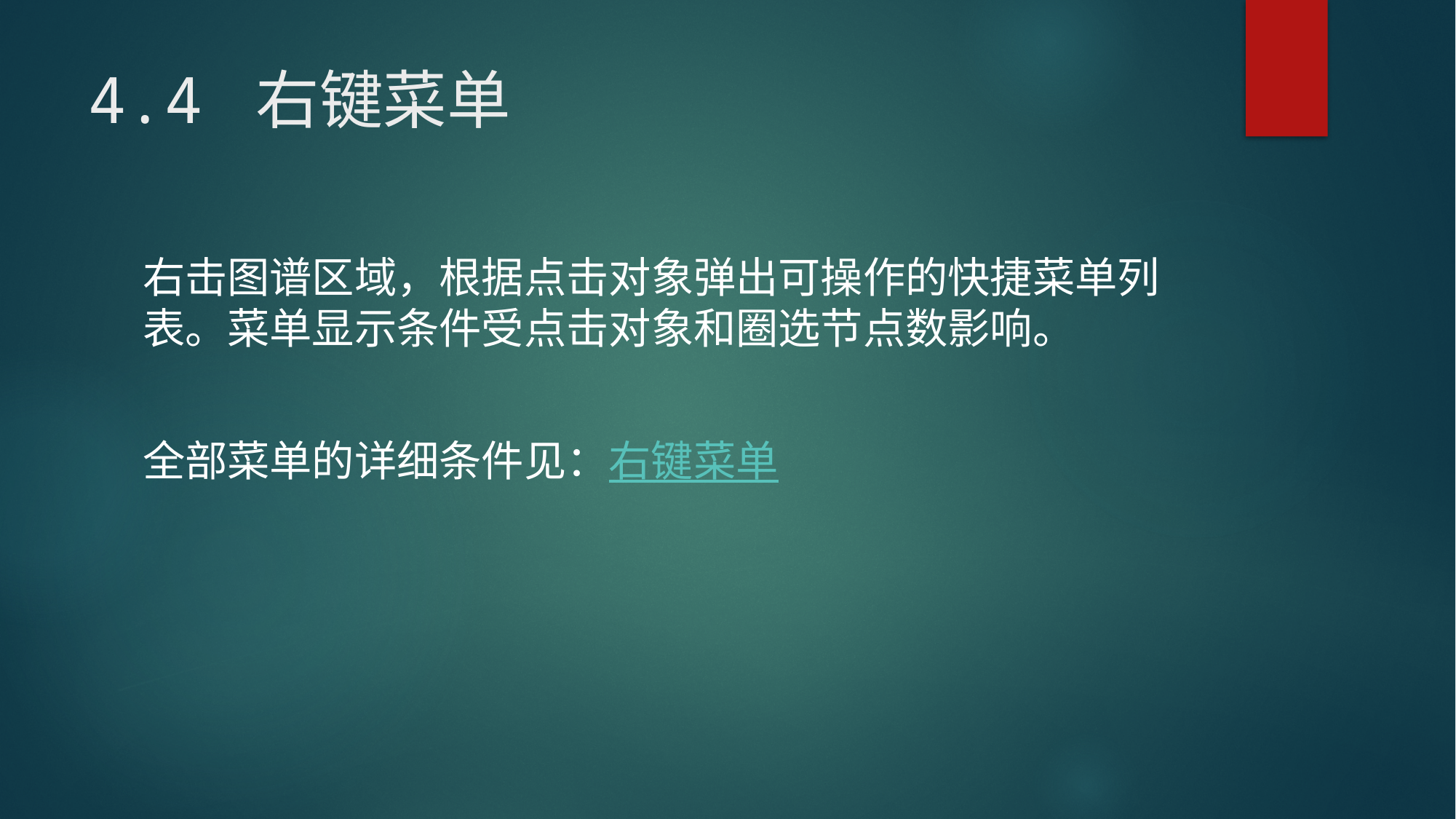

# 4.4 右键菜单
右击图谱区域，根据点击对象弹出可操作的快捷菜单列表。菜单显示条件受点击对象和圈选节点数影响。

全部菜单的详细条件见：右键菜单